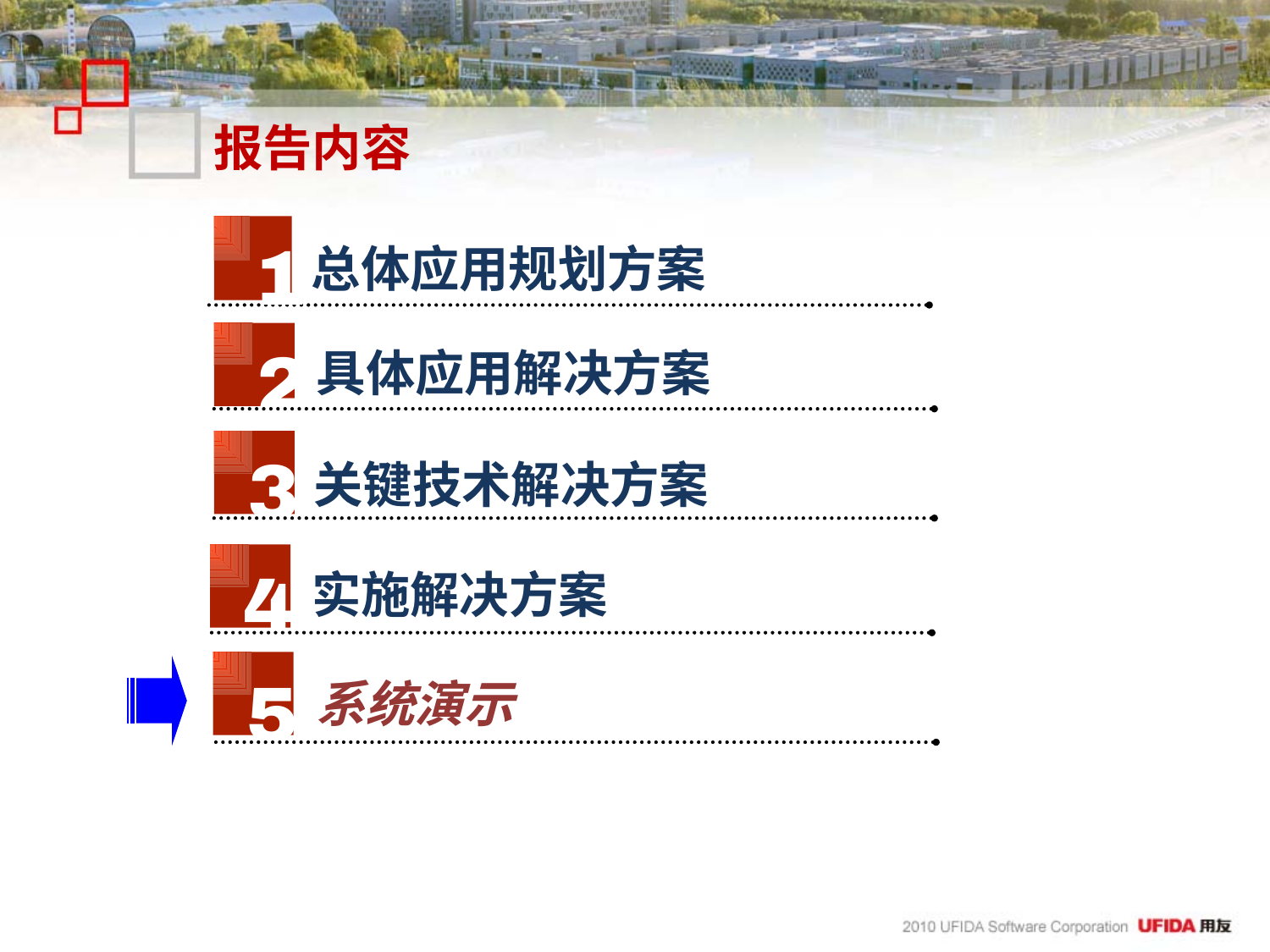

# 报告内容

1
总体应用规划方案

2
具体应用解决方案

3
关键技术解决方案

4
实施解决方案

5

系统演示